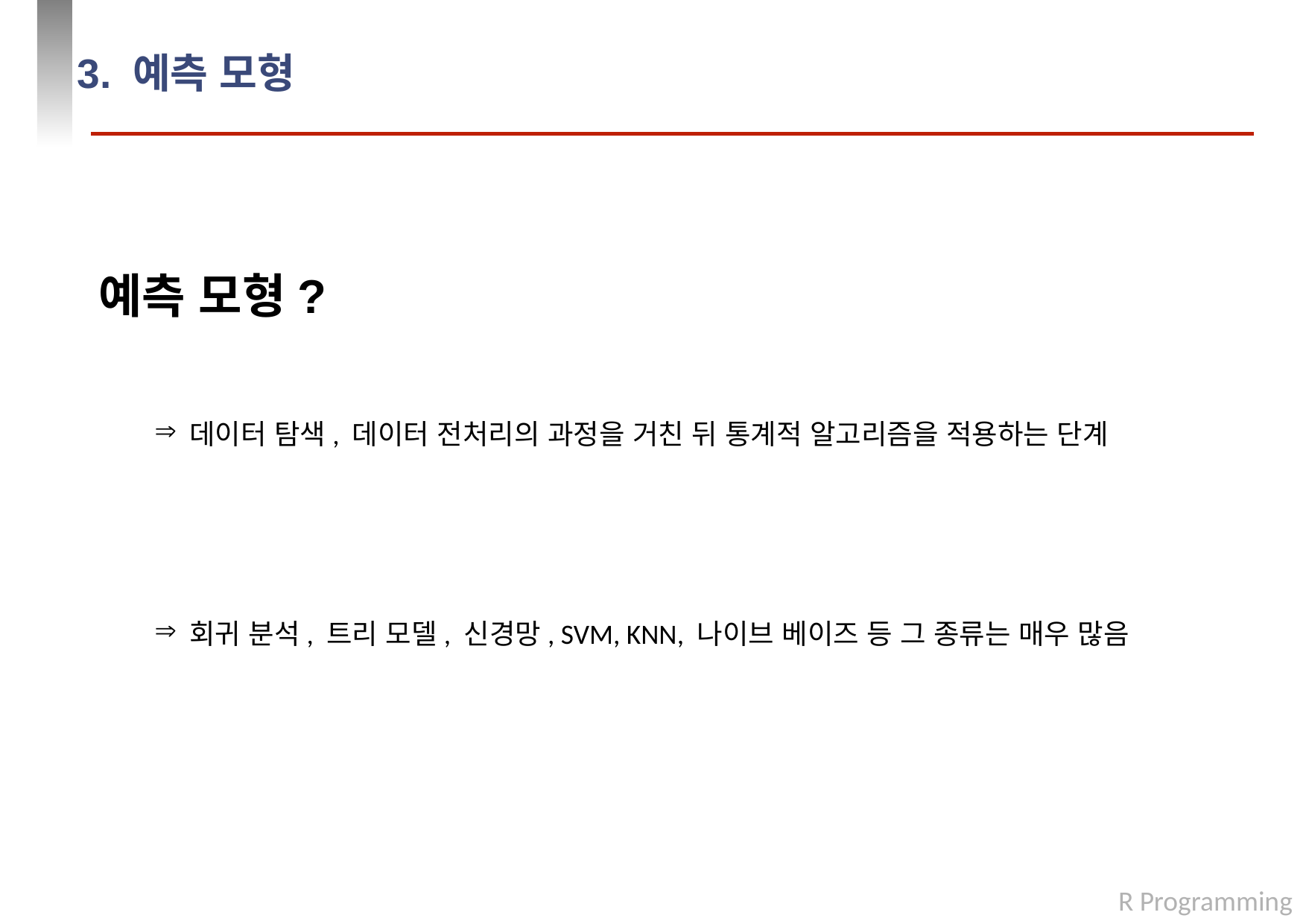

# 3. 예측 모형
예측 모형?

데이터 탐색, 데이터 전처리의 과정을 거친 뒤 통계적 알고리즘을 적용하는 단계

회귀 분석, 트리 모델, 신경망, SVM, KNN, 나이브 베이즈 등 그 종류는 매우 많음

R Programming